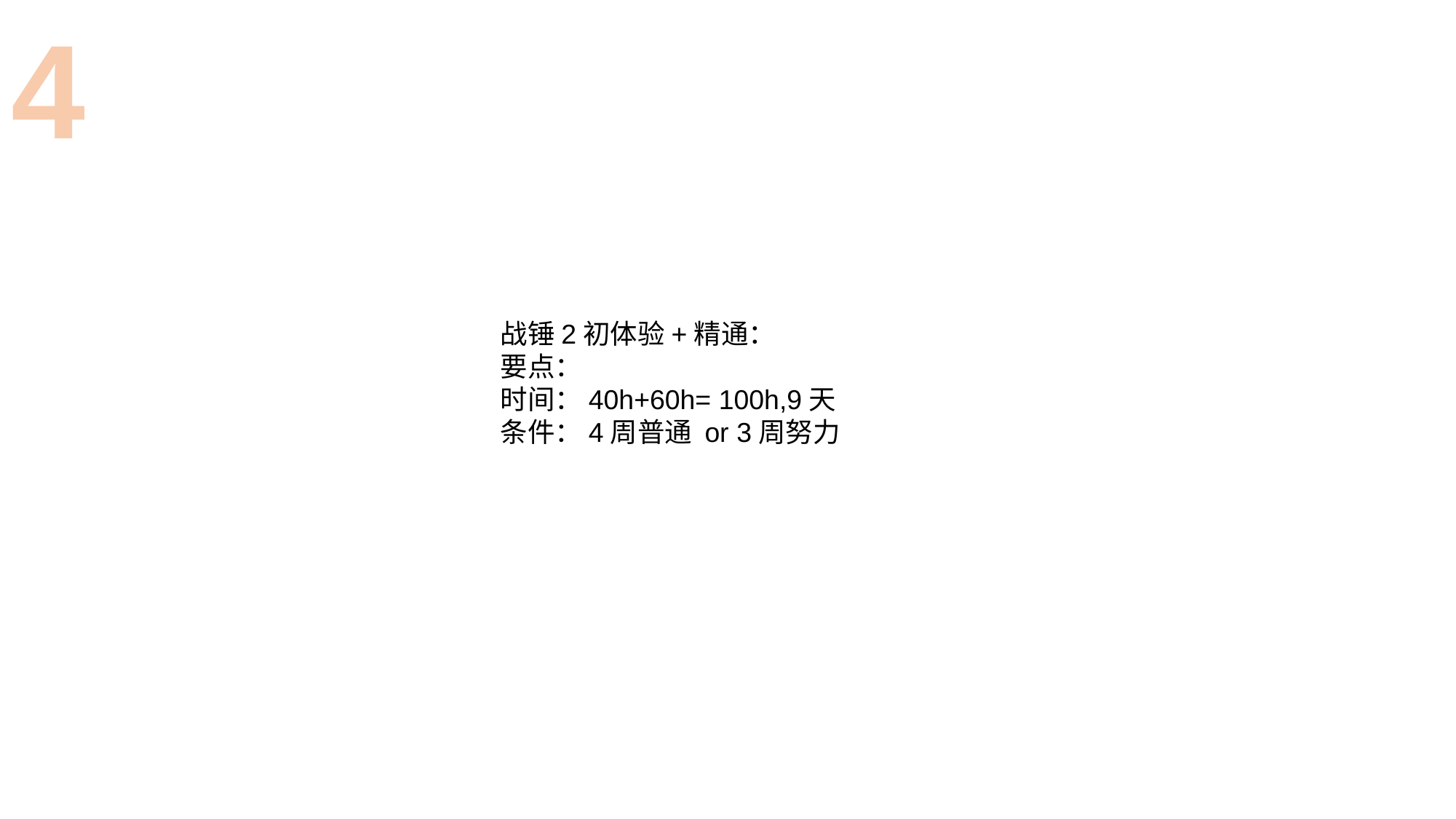

4
战锤2初体验+精通：
要点：
时间：40h+60h= 100h,9天
条件：4周普通 or 3周努力